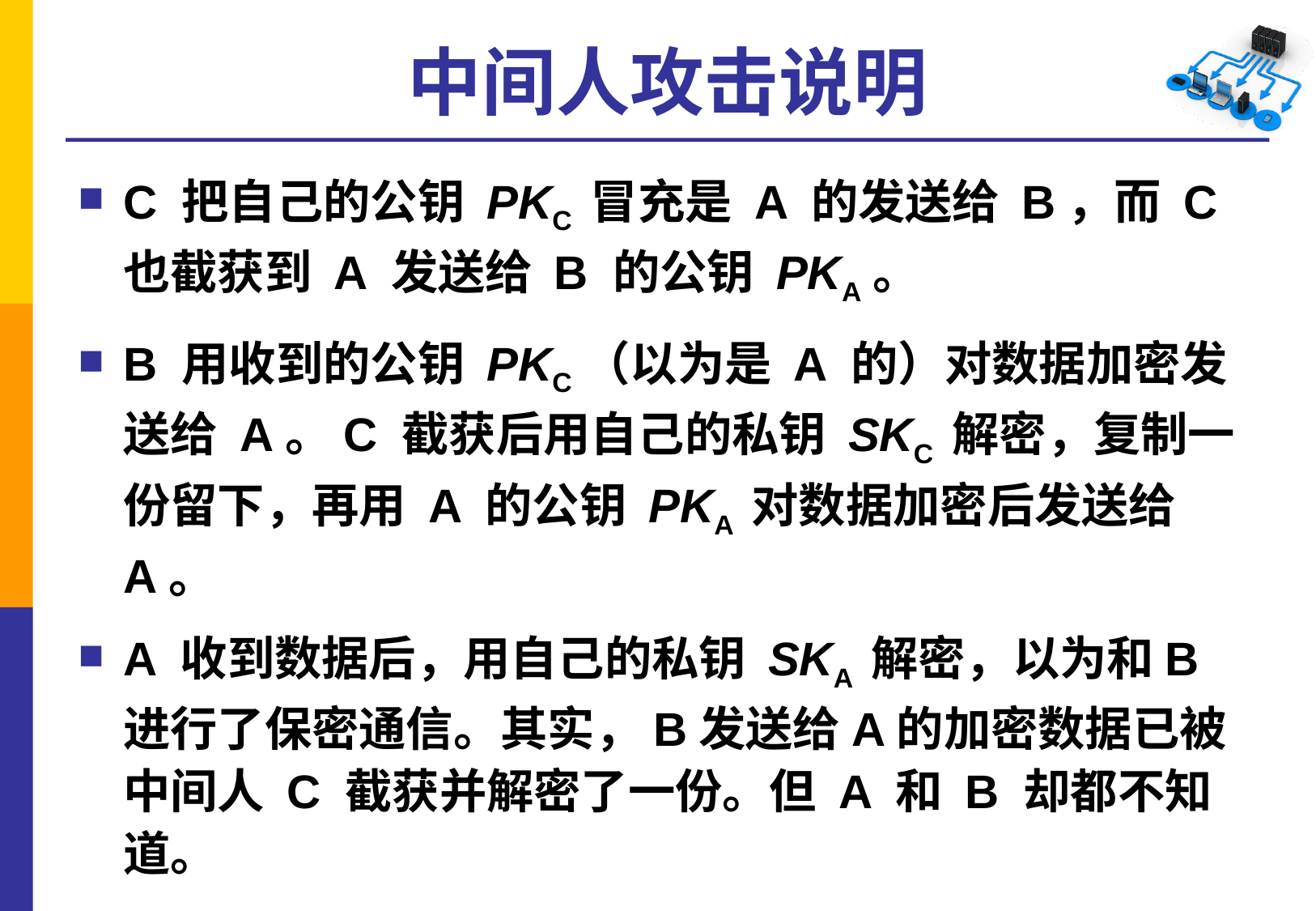

# 中间人攻击说明
C 把自己的公钥 PKC 冒充是 A 的发送给 B，而 C 也截获到 A 发送给 B 的公钥 PKA。
B 用收到的公钥 PKC（以为是 A 的）对数据加密发送给 A。C 截获后用自己的私钥 SKC 解密，复制一份留下，再用 A 的公钥 PKA 对数据加密后发送给 A。
A 收到数据后，用自己的私钥 SKA 解密，以为和B进行了保密通信。其实，B发送给A的加密数据已被中间人 C 截获并解密了一份。但 A 和 B 却都不知道。